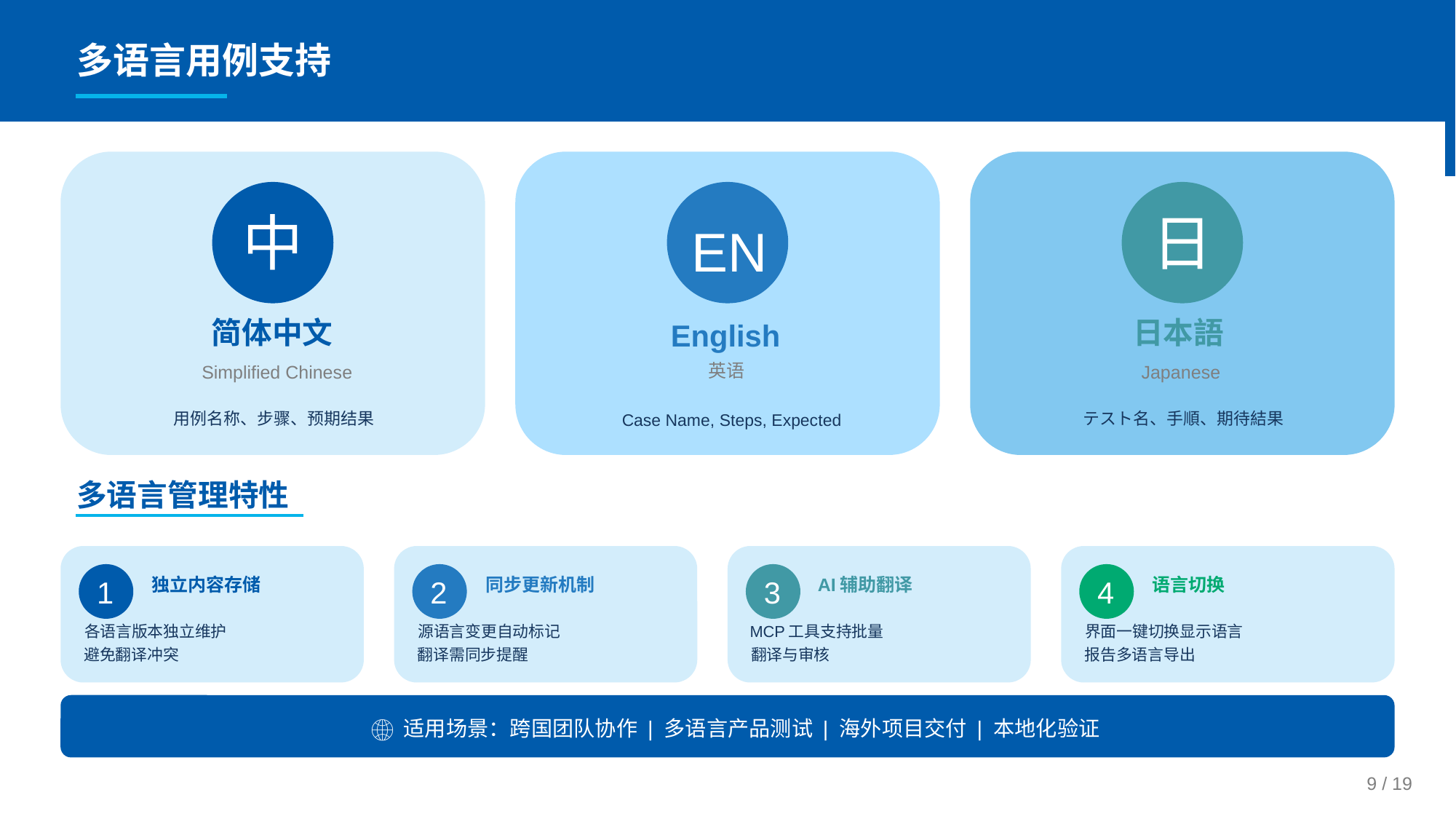

多语言用例支持

中
日
EN
简体中文
日本語
English
英语
Simplified Chinese
Japanese
用例名称、步骤、预期结果
テスト名、手順、期待結果
Case Name, Steps, Expected
多语言管理特性

独立内容存储
同步更新机制
AI辅助翻译
语言切换
1
2
3
4
各语言版本独立维护
源语言变更自动标记
MCP工具支持批量
界面一键切换显示语言
避免翻译冲突
翻译需同步提醒
翻译与审核
报告多语言导出

🌐 适用场景：跨国团队协作 | 多语言产品测试 | 海外项目交付 | 本地化验证
9 / 19